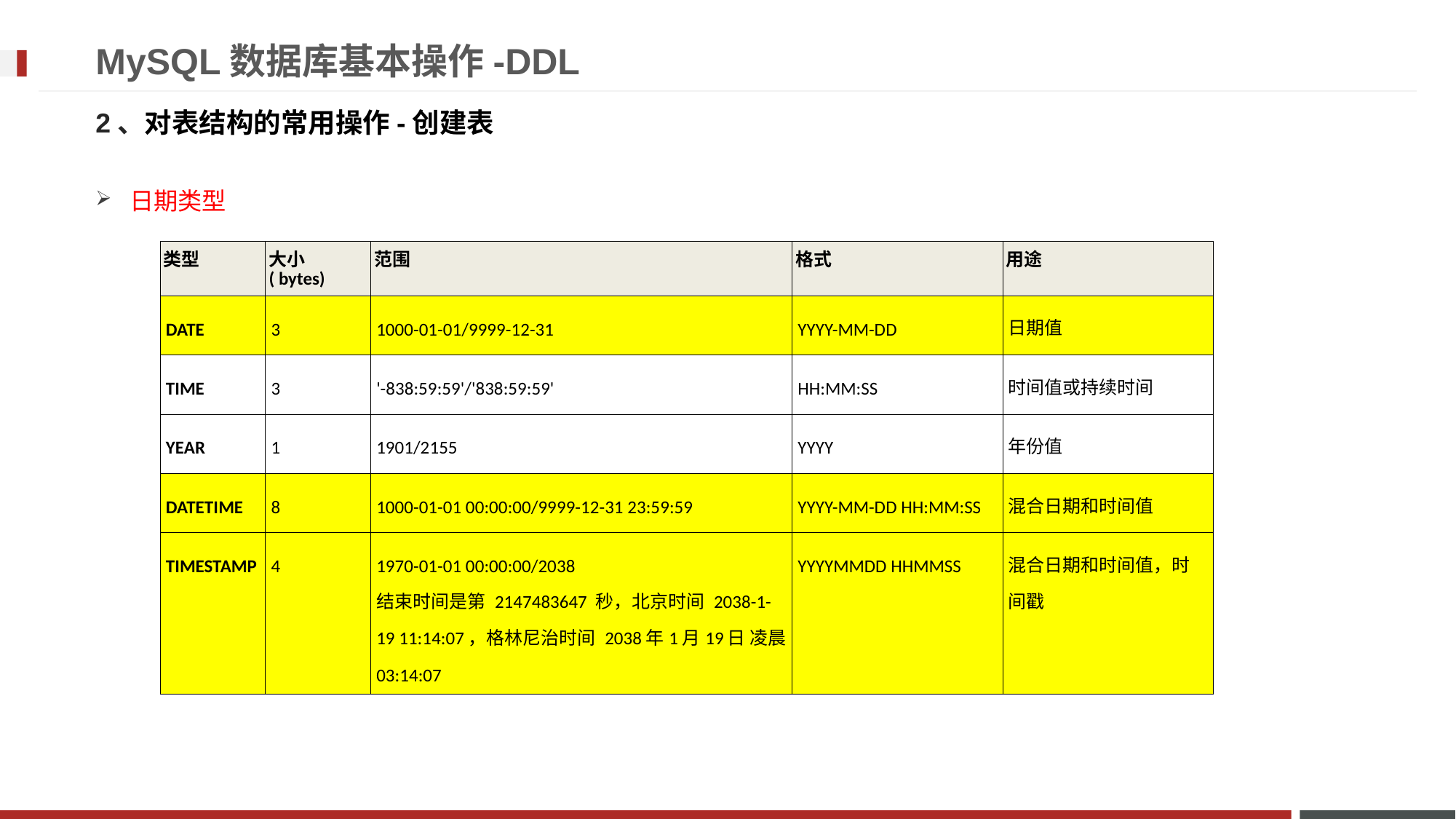

# MySQL数据库基本操作-DDL
2、对表结构的常用操作-创建表

日期类型
| 类型 | 大小 ( bytes) | 范围 | 格式 | 用途 |
| --- | --- | --- | --- | --- |
| DATE | 3 | 1000-01-01/9999-12-31 | YYYY-MM-DD | 日期值 |
| TIME | 3 | '-838:59:59'/'838:59:59' | HH:MM:SS | 时间值或持续时间 |
| YEAR | 1 | 1901/2155 | YYYY | 年份值 |
| DATETIME | 8 | 1000-01-01 00:00:00/9999-12-31 23:59:59 | YYYY-MM-DD HH:MM:SS | 混合日期和时间值 |
| TIMESTAMP | 4 | 1970-01-01 00:00:00/2038 结束时间是第 2147483647 秒，北京时间 2038-1-19 11:14:07，格林尼治时间 2038年1月19日 凌晨 03:14:07 | YYYYMMDD HHMMSS | 混合日期和时间值，时间戳 |